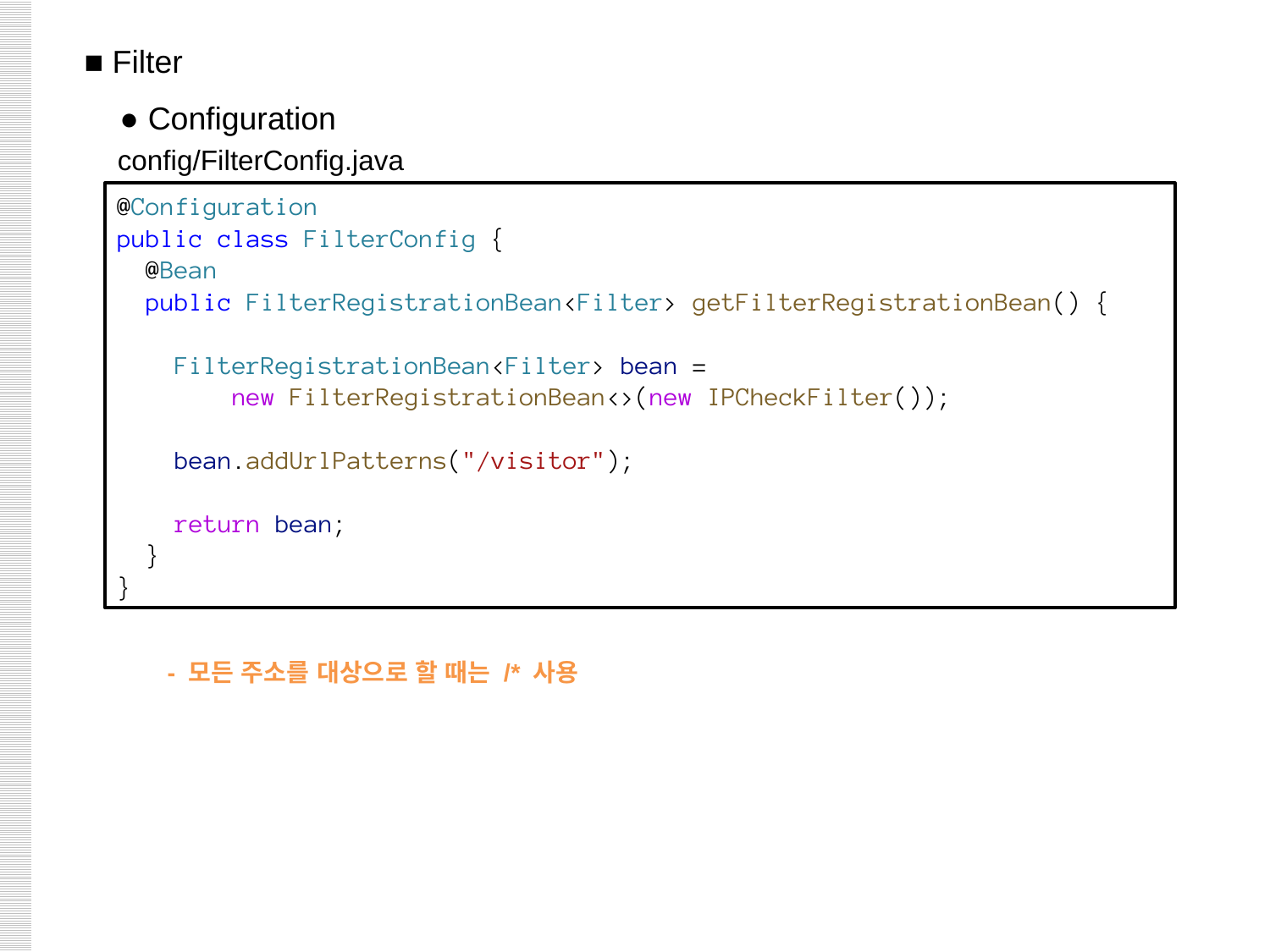

■ Filter
    ● Configuration
config/FilterConfig.java
@Configuration
public class FilterConfig {
  @Bean
  public FilterRegistrationBean<Filter> getFilterRegistrationBean() {

    FilterRegistrationBean<Filter> bean =
        new FilterRegistrationBean<>(new IPCheckFilter());

    bean.addUrlPatterns("/visitor");

    return bean;
  }
}
- 모든 주소를 대상으로 할 때는 /* 사용